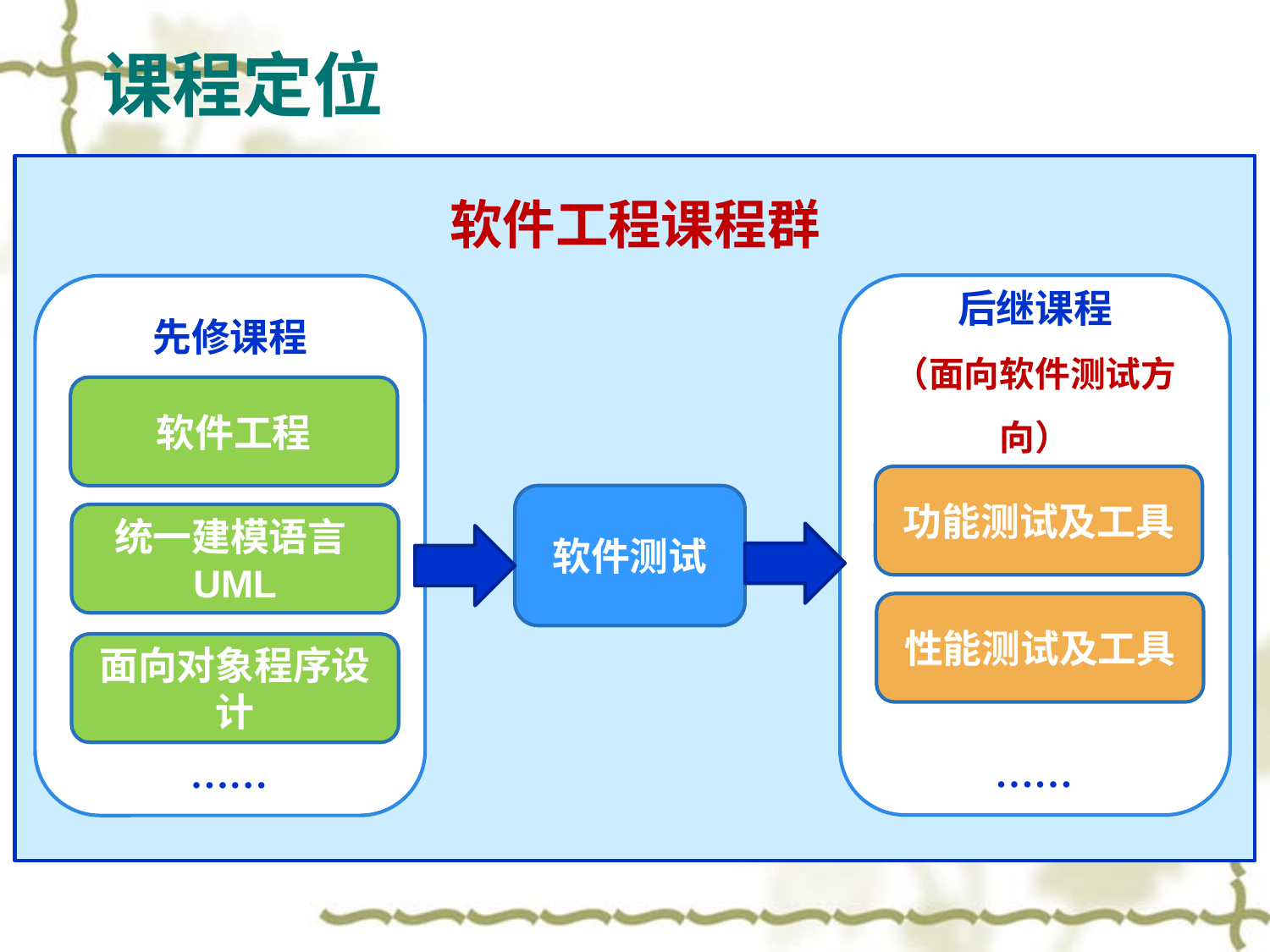

# 课程定位
软件工程课程群

后继课程
（面向软件测试方向）

先修课程

软件工程
功能测试及工具
软件测试
统一建模语言UML

性能测试及工具
面向对象程序设计
……
……